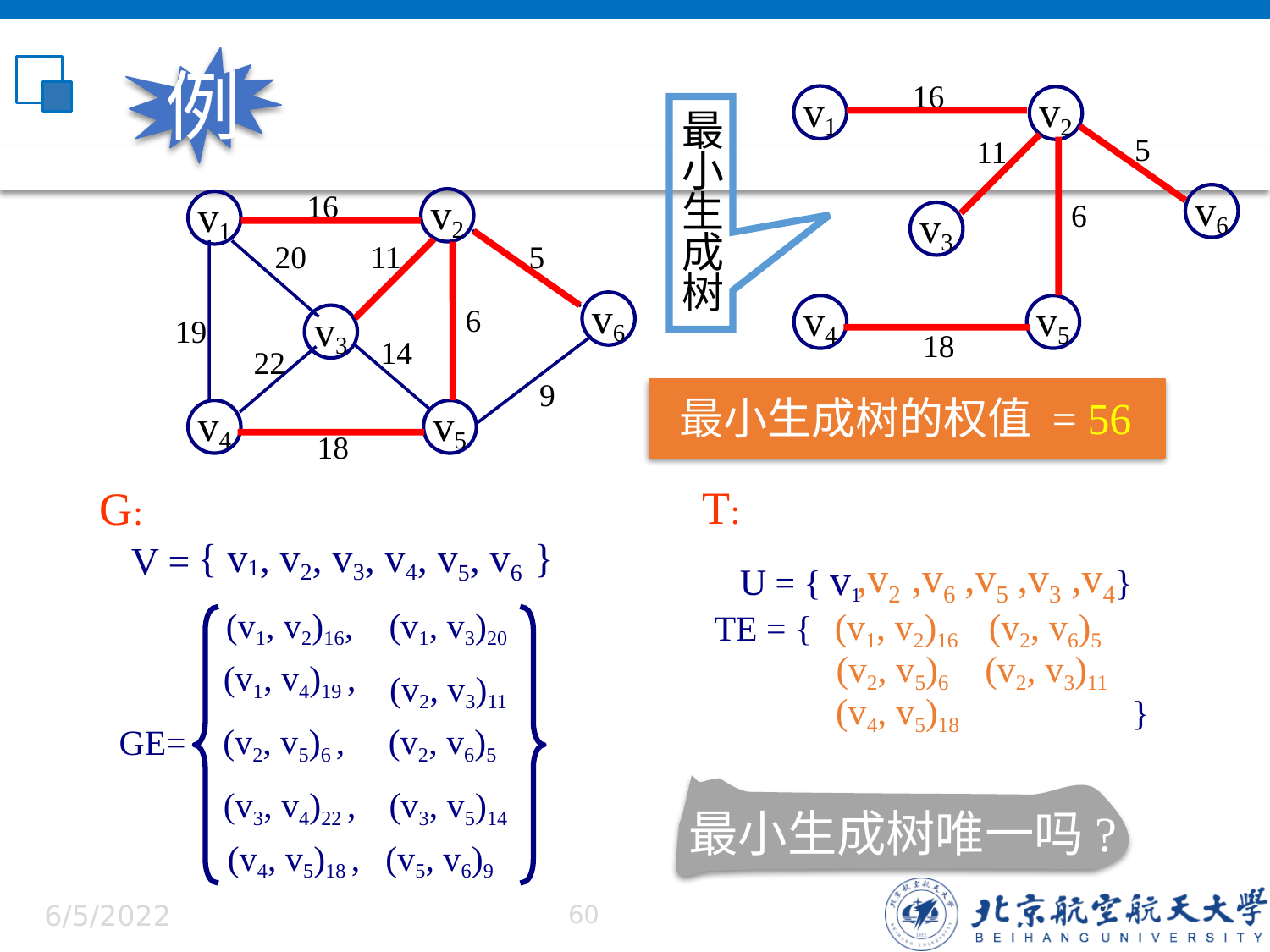

例
16
v1
v2

5
11

v6
6
v3
v4
v5
18

最
小
生
成
树
16
v2
v1

20
11

5

v6
6
19
v3
14
22

9
v4
v5
18

最小生成树的权值 = 56

 T:

     U = { v1                                                  }
TE = {

                                               }
G:
{ v1, v2, v3, v4, v5, v6  }
V =
(v1, v2)16,
(v1, v3)20

(v1, v4)19 ,
(v2, v3)11
(v2, v5)6 ,
(v2, v6)5
GE=
(v3, v4)22 ,
(v3, v5)14
     (v4, v5)18 ,     (v5, v6)9
,v2
,v6
,v5
,v3
,v4
(v1, v2)16
(v2, v6)5
(v2, v5)6
(v2, v3)11
(v4, v5)18

最小生成树唯一吗?
6/5/2022
60